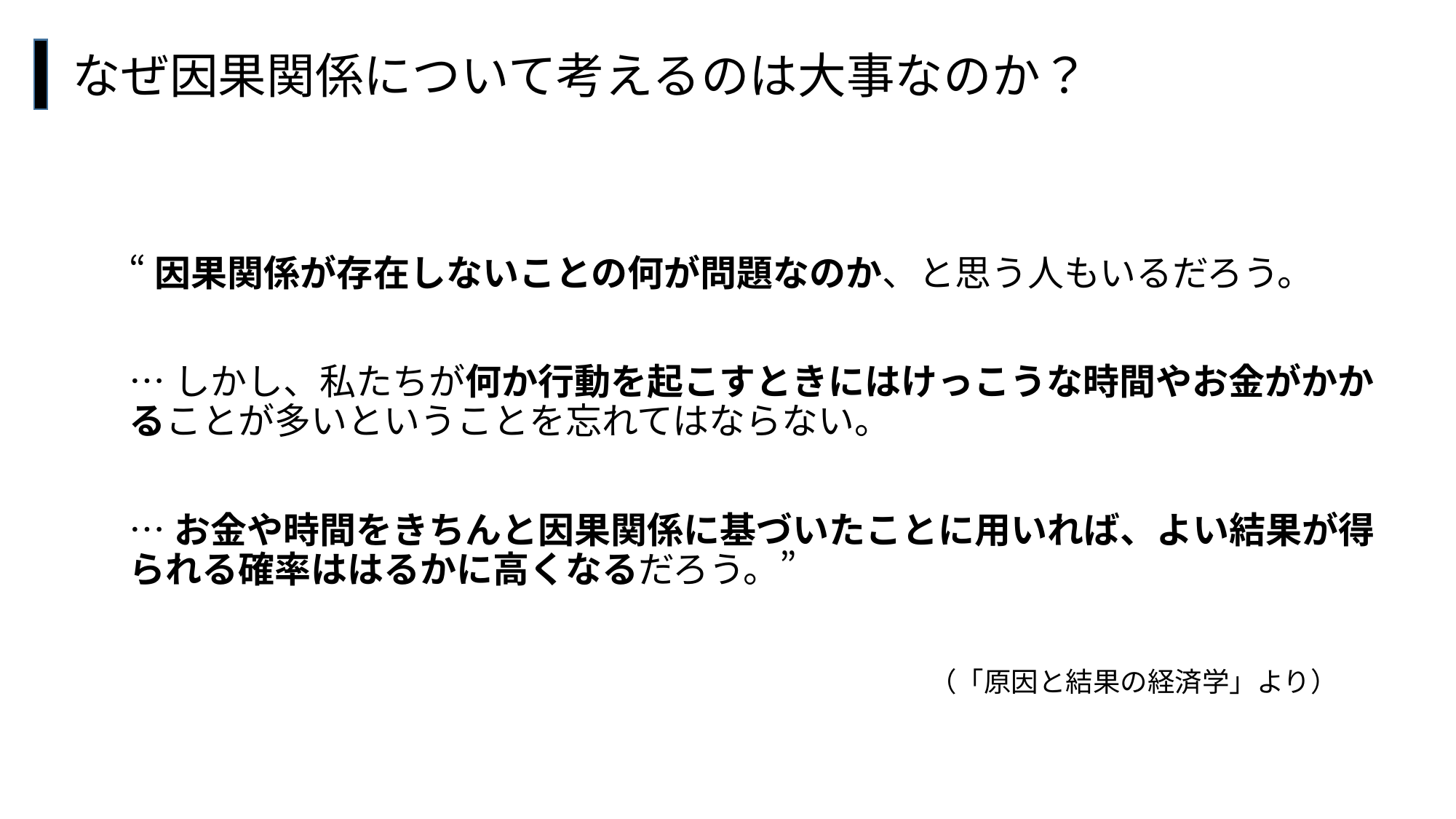

なぜ因果関係について考えるのは大事なのか？
#
“因果関係が存在しないことの何が問題なのか、と思う人もいるだろう。

…しかし、私たちが何か行動を起こすときにはけっこうな時間やお金がかかることが多いということを忘れてはならない。

…お金や時間をきちんと因果関係に基づいたことに用いれば、よい結果が得られる確率ははるかに高くなるだろう。”

　　　　　　　　　　　　　　　　　　　　　　（「原因と結果の経済学」より）